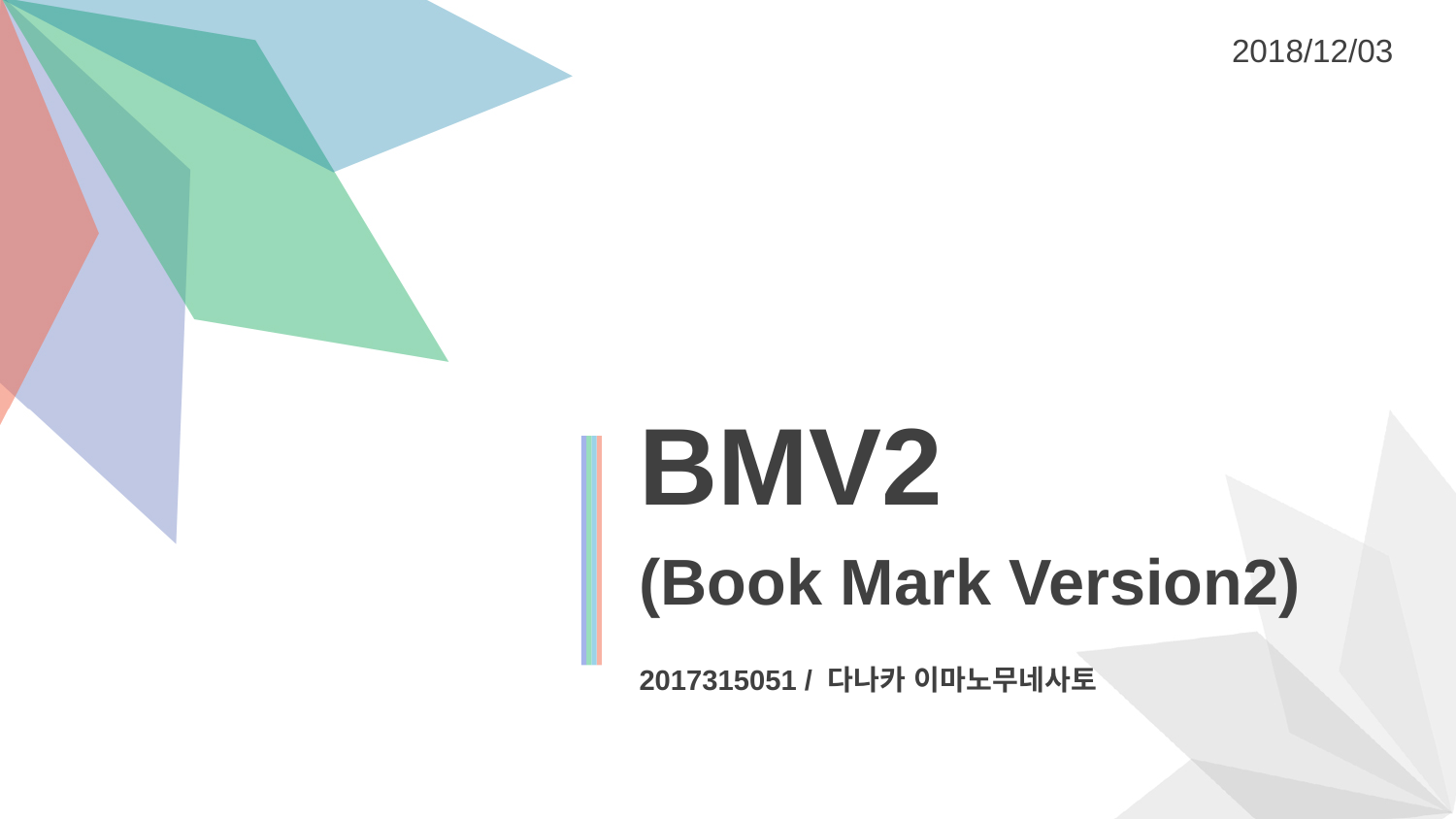

2018/12/03
BMV2
(Book Mark Version2)

2017315051 / 다나카 이마노무네사토